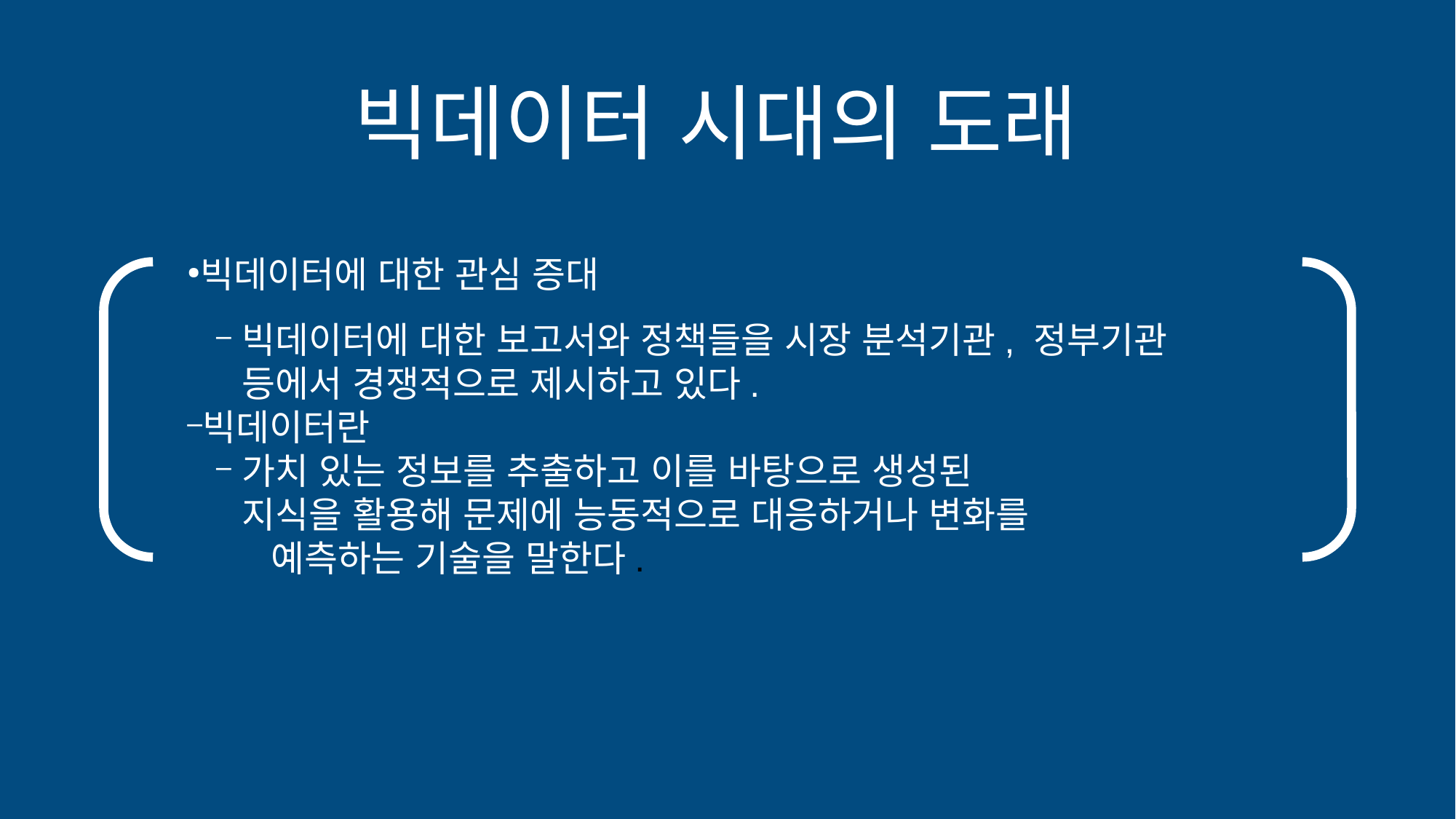

빅데이터 시대의 도래

빅데이터에 대한 관심 증대
빅데이터에 대한 보고서와 정책들을 시장 분석기관, 정부기관 등에서 경쟁적으로 제시하고 있다.
빅데이터란
가치 있는 정보를 추출하고 이를 바탕으로 생성된
지식을 활용해 문제에 능동적으로 대응하거나 변화를
  예측하는 기술을 말한다.